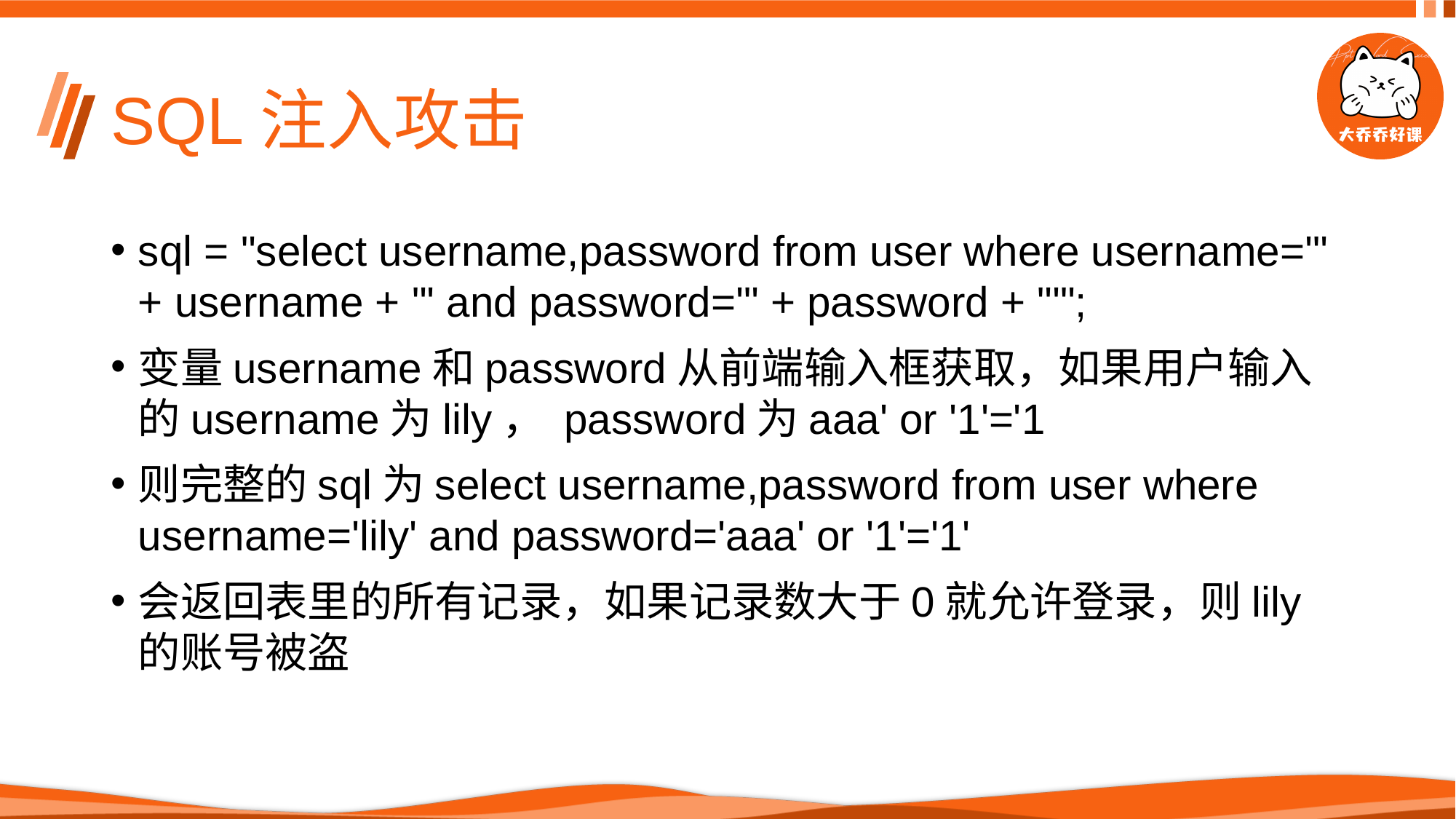

# SQL注入攻击
sql = "select username,password from user where username='" + username + "' and password='" + password + "'";
变量username和password从前端输入框获取，如果用户输入的username为lily， password为aaa' or '1'='1
则完整的sql为select username,password from user where username='lily' and password='aaa' or '1'='1'
会返回表里的所有记录，如果记录数大于0就允许登录，则lily的账号被盗